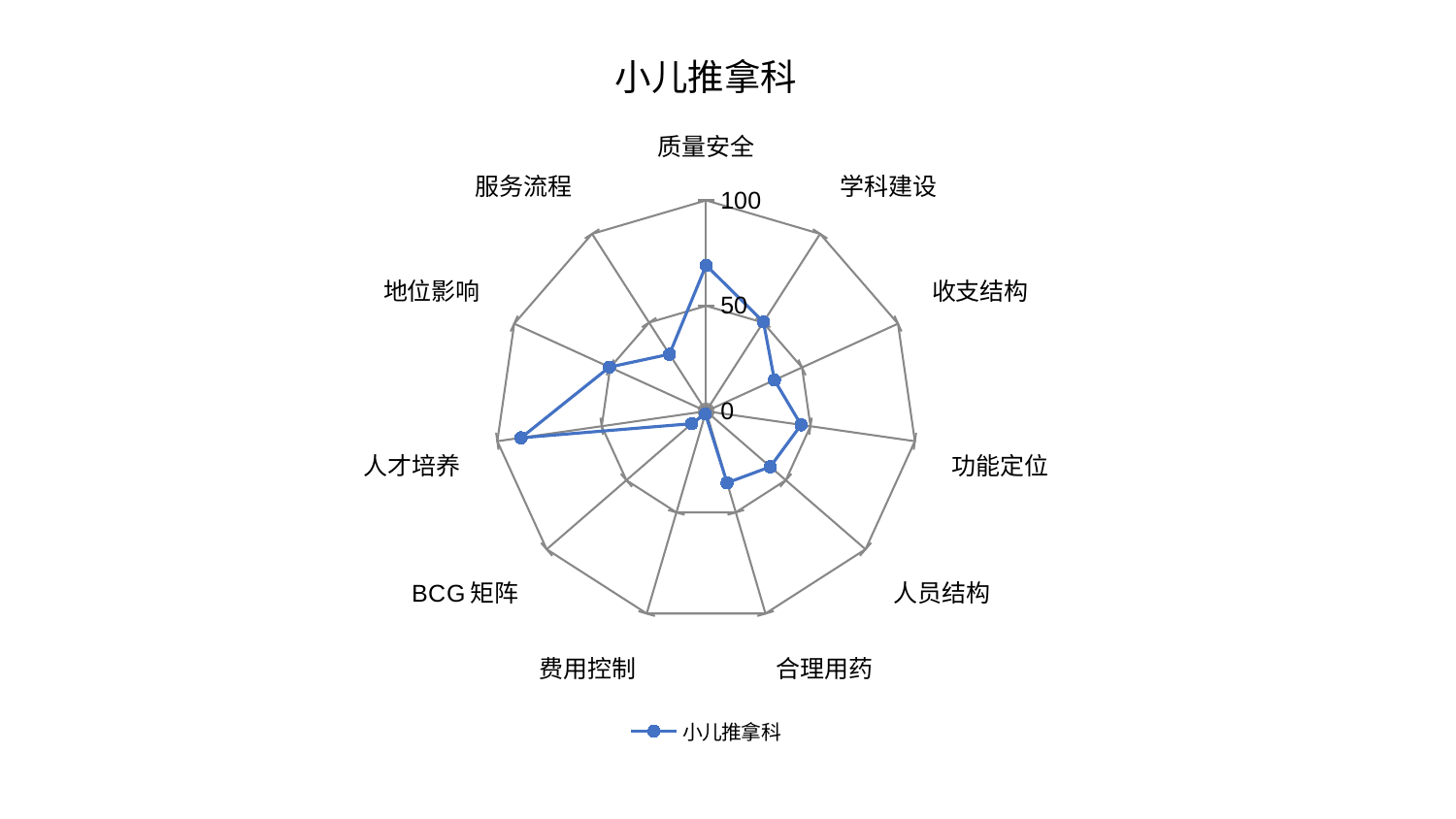

### Chart: 小儿推拿科

| Category | 小儿推拿科 |
|---|---|
| 质量安全 | 69.21862965486271 |
| 学科建设 | 50.356940158963155 |
| 收支结构 | 35.63556584076238 |
| 功能定位 | 45.50689998410321 |
| 人员结构 | 40.26105779925423 |
| 合理用药 | 35.3913870145267 |
| 费用控制 | 1.3359642188073328 |
| BCG矩阵 | 9.028970049363458 |
| 人才培养 | 88.63749097548477 |
| 地位影响 | 50.41203855284016 |
| 服务流程 | 32.141522767361636 |
117